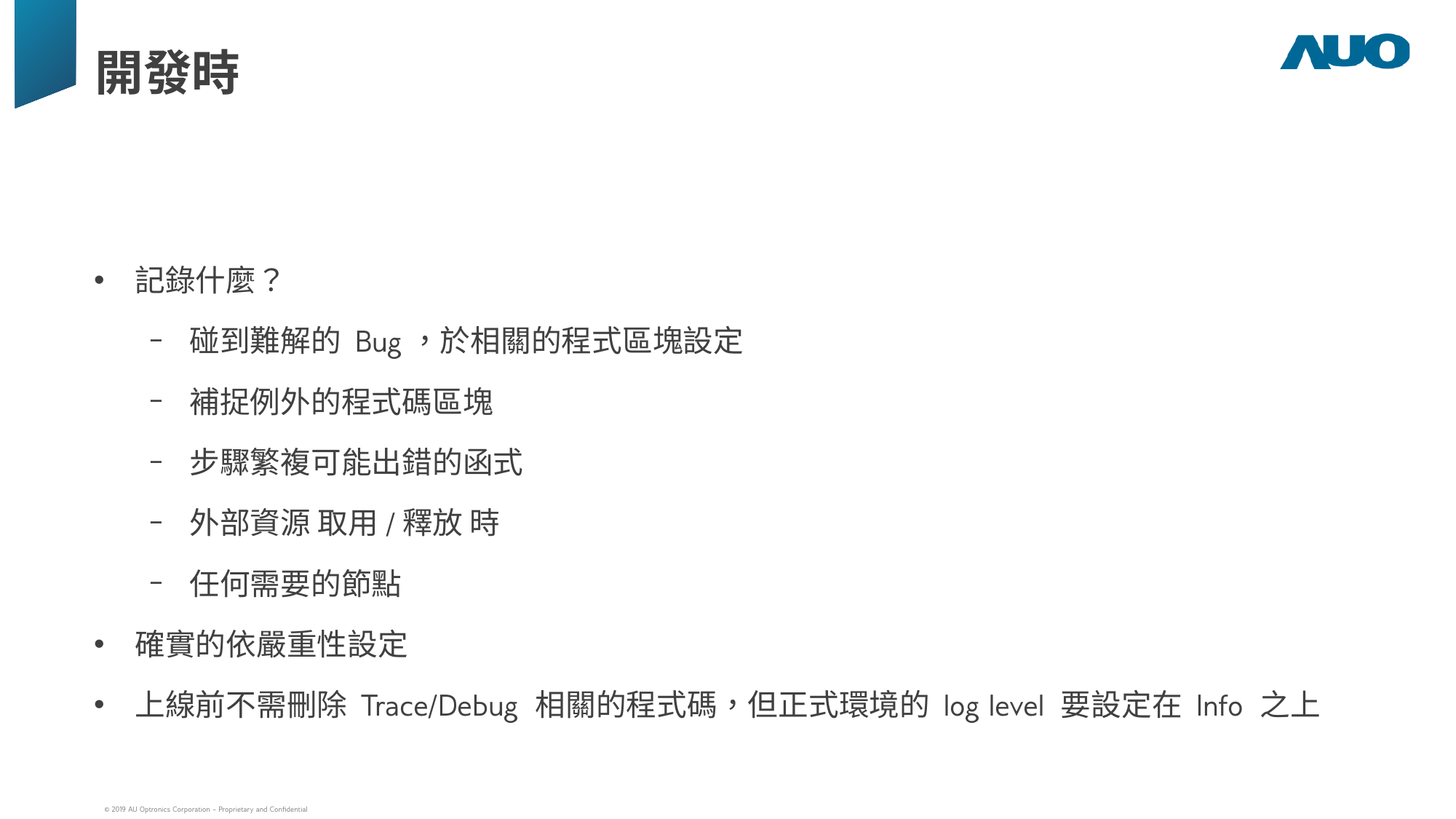

# 開發時
記錄什麼？
碰到難解的 Bug，於相關的程式區塊設定
補捉例外的程式碼區塊
步驟繁複可能出錯的函式
外部資源 取用/釋放 時
任何需要的節點
確實的依嚴重性設定
上線前不需刪除 Trace/Debug 相關的程式碼，但正式環境的 log level 要設定在 Info 之上